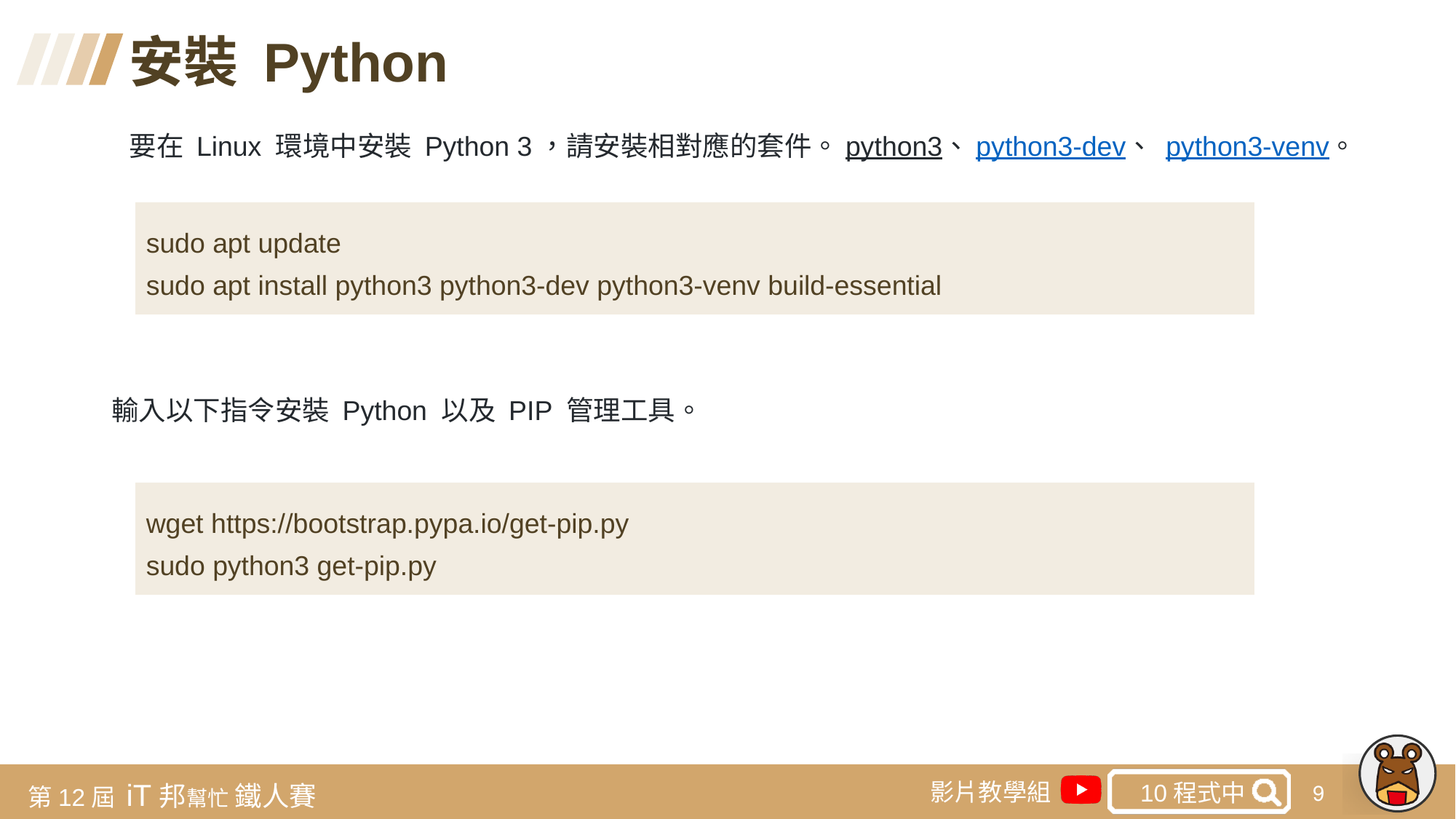

安裝 Python
要在 Linux 環境中安裝 Python 3，請安裝相對應的套件。python3、python3-dev、 python3-venv。
sudo apt update
sudo apt install python3 python3-dev python3-venv build-essential
輸入以下指令安裝 Python 以及 PIP 管理工具。
wget https://bootstrap.pypa.io/get-pip.py
sudo python3 get-pip.py